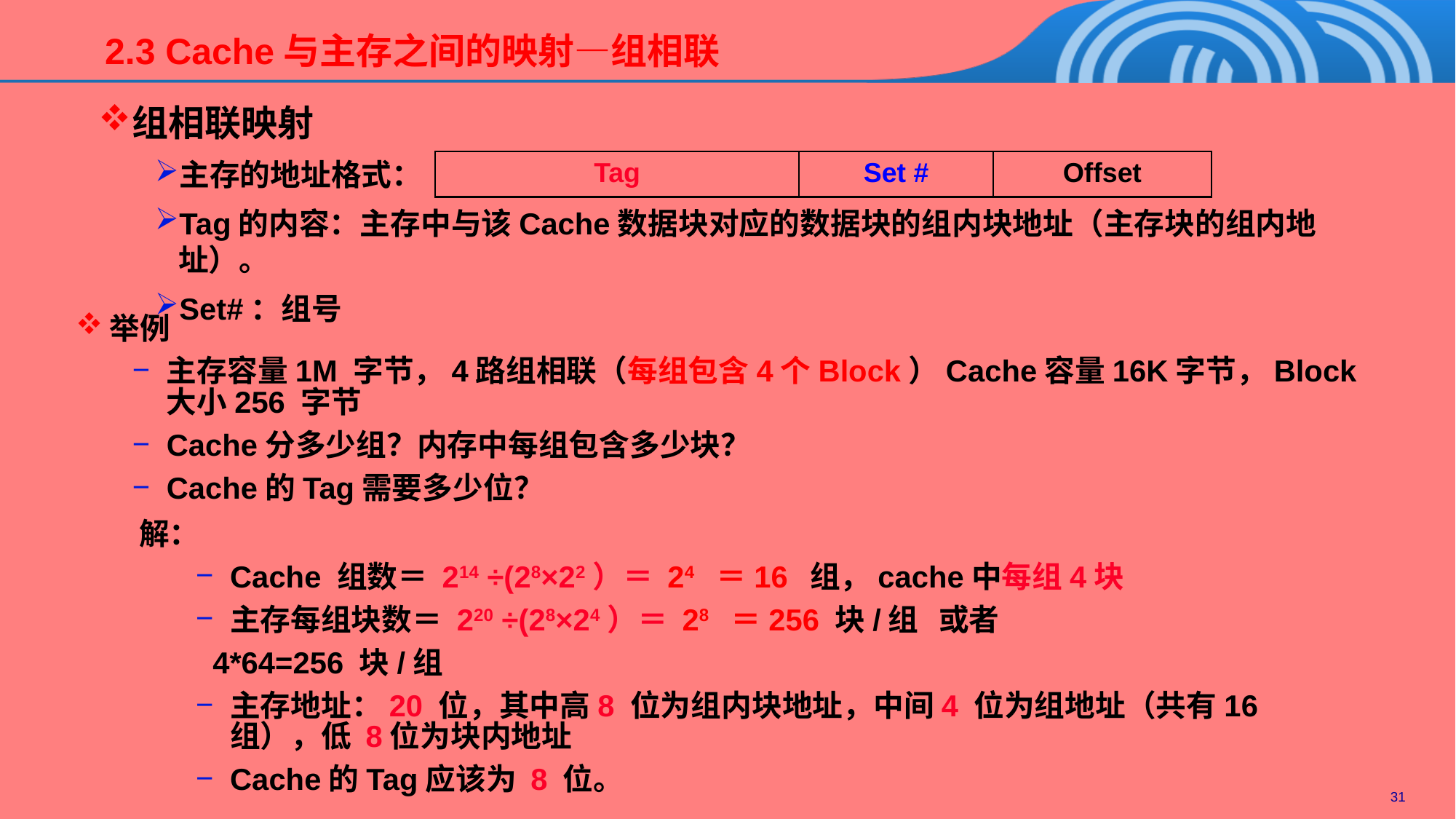

# 2.3 Cache与主存之间的映射—组相联
组相联映射
主存的地址格式：
Tag的内容：主存中与该Cache数据块对应的数据块的组内块地址（主存块的组内地址）。
Set#：组号
Tag
Set #
Offset
举例
主存容量1M 字节，4路组相联（每组包含4个Block）Cache容量16K字节，Block大小256 字节
Cache分多少组？内存中每组包含多少块？
Cache的Tag需要多少位？
解：
Cache 组数＝ 214 ÷(28×22）＝ 24   ＝16   组，cache中每组4块
主存每组块数＝ 220 ÷(28×24）＝ 28   ＝256 块/组     或者
  4*64=256 块/组
主存地址：20 位，其中高8 位为组内块地址，中间4 位为组地址（共有16组），低 8位为块内地址
Cache的Tag应该为 8 位。